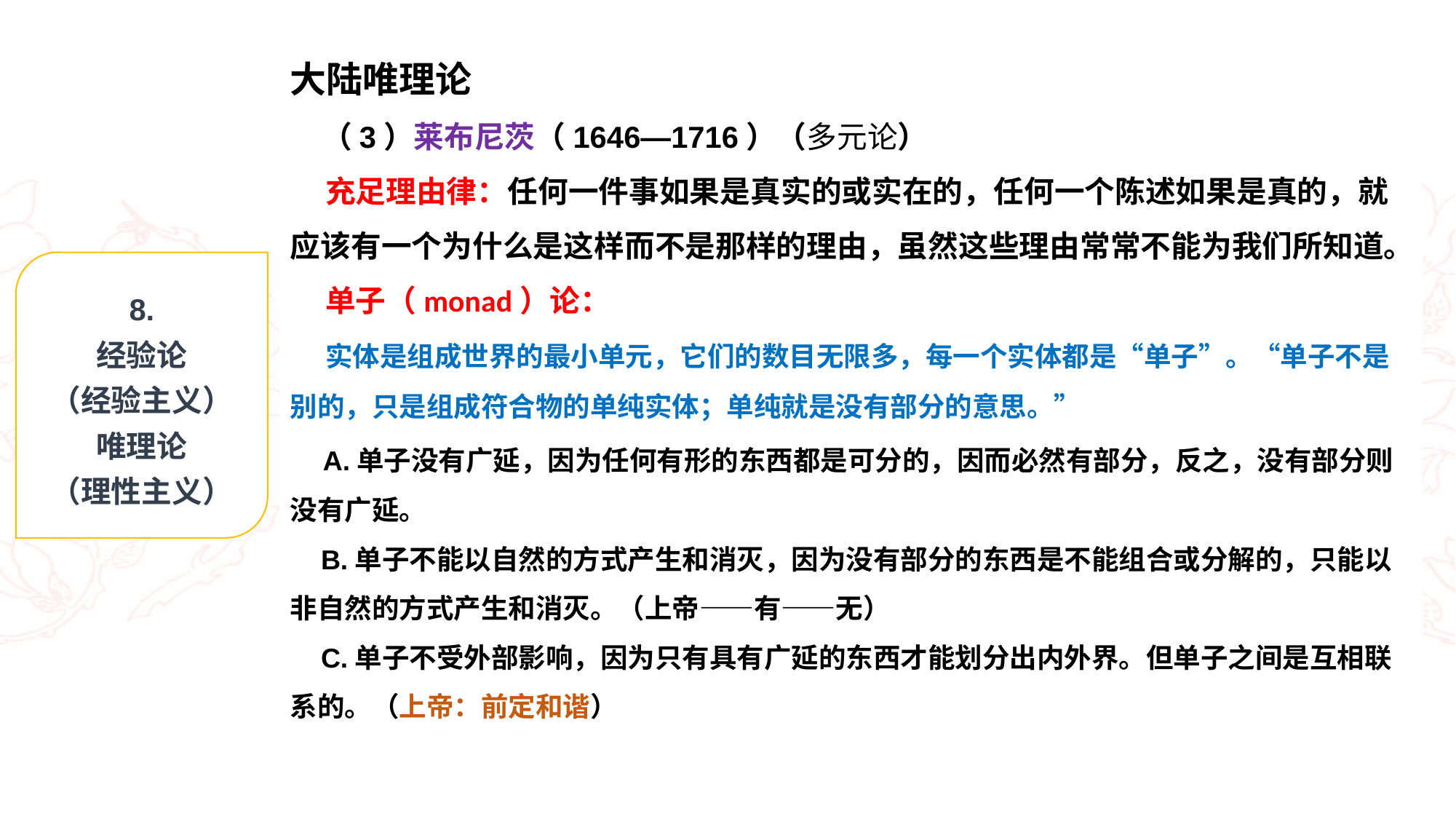

大陆唯理论
    （3）莱布尼茨（1646—1716）（多元论）
    充足理由律：任何一件事如果是真实的或实在的，任何一个陈述如果是真的，就应该有一个为什么是这样而不是那样的理由，虽然这些理由常常不能为我们所知道。
    单子（monad）论：
    实体是组成世界的最小单元，它们的数目无限多，每一个实体都是“单子”。“单子不是别的，只是组成符合物的单纯实体；单纯就是没有部分的意思。”
    A.单子没有广延，因为任何有形的东西都是可分的，因而必然有部分，反之，没有部分则没有广延。
    B.单子不能以自然的方式产生和消灭，因为没有部分的东西是不能组合或分解的，只能以非自然的方式产生和消灭。（上帝——有——无）
    C.单子不受外部影响，因为只有具有广延的东西才能划分出内外界。但单子之间是互相联系的。（上帝：前定和谐）
8.
经验论
（经验主义）
唯理论
（理性主义）